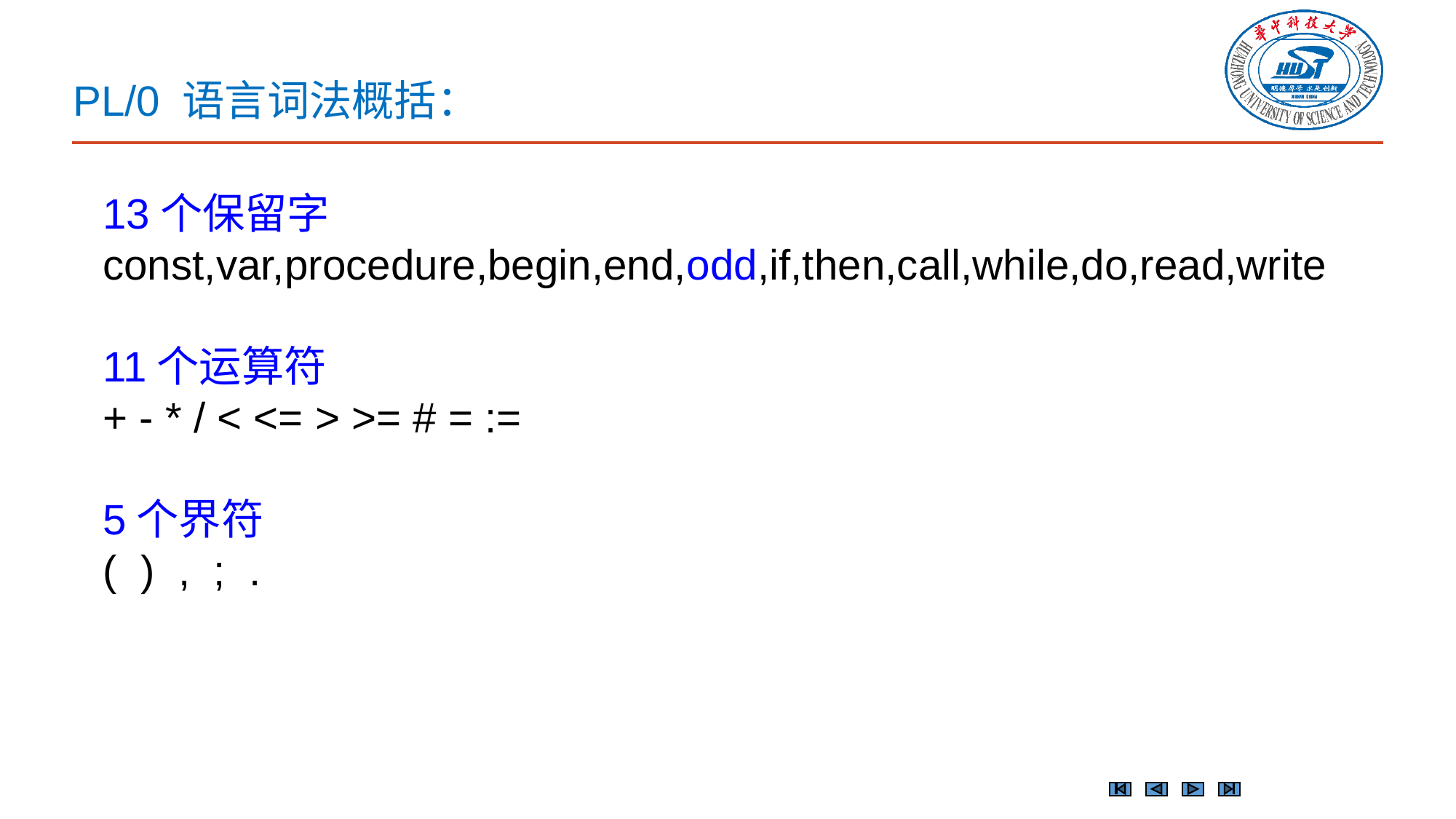

# PL/0 语言词法概括：
13个保留字
const,var,procedure,begin,end,odd,if,then,call,while,do,read,write

11个运算符
+ - * / < <= > >= # = :=

5个界符
(  )  ,  ;  .